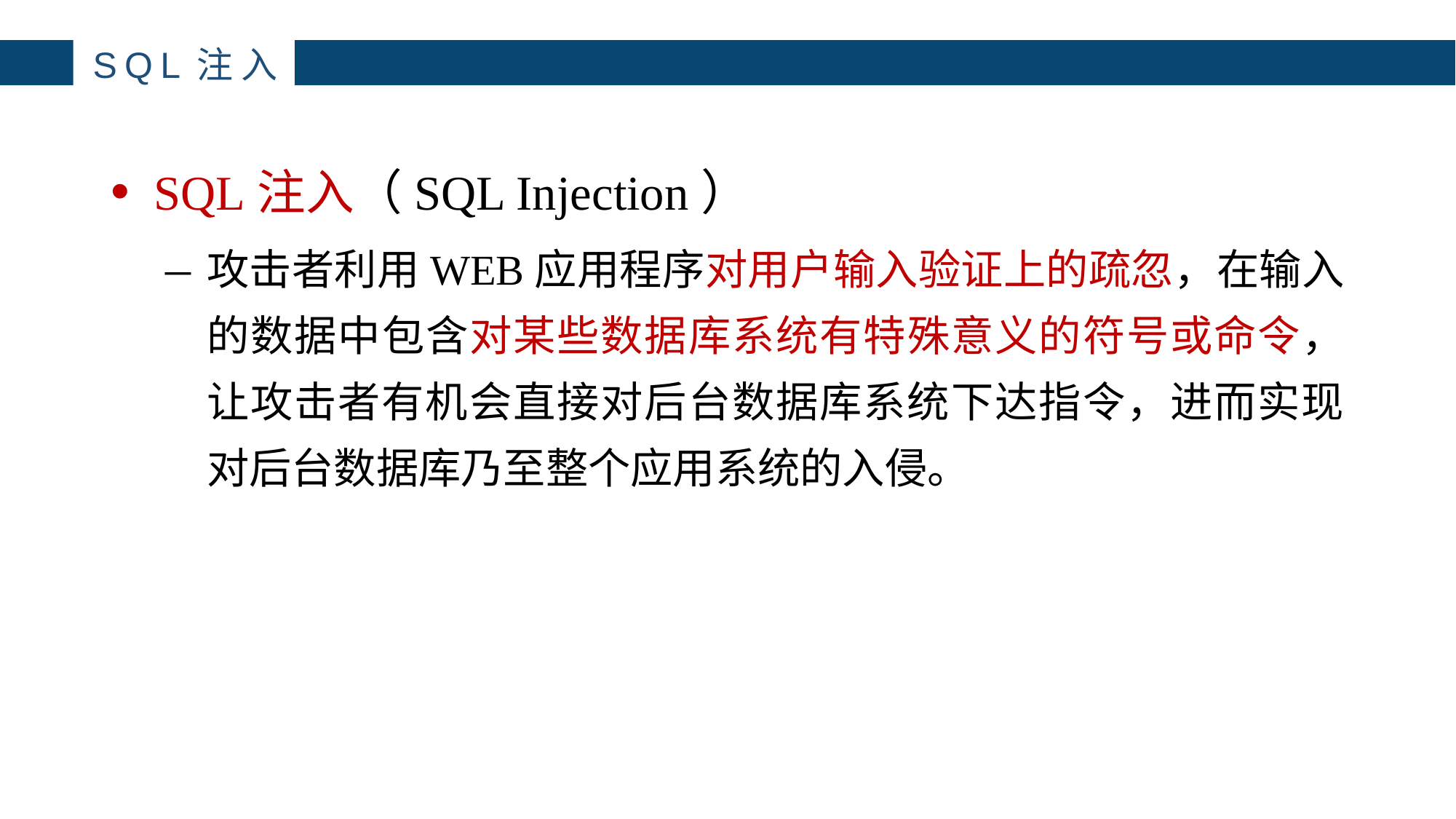

SQL注入
SQL注入（SQL Injection）
攻击者利用WEB应用程序对用户输入验证上的疏忽，在输入的数据中包含对某些数据库系统有特殊意义的符号或命令，让攻击者有机会直接对后台数据库系统下达指令，进而实现对后台数据库乃至整个应用系统的入侵。